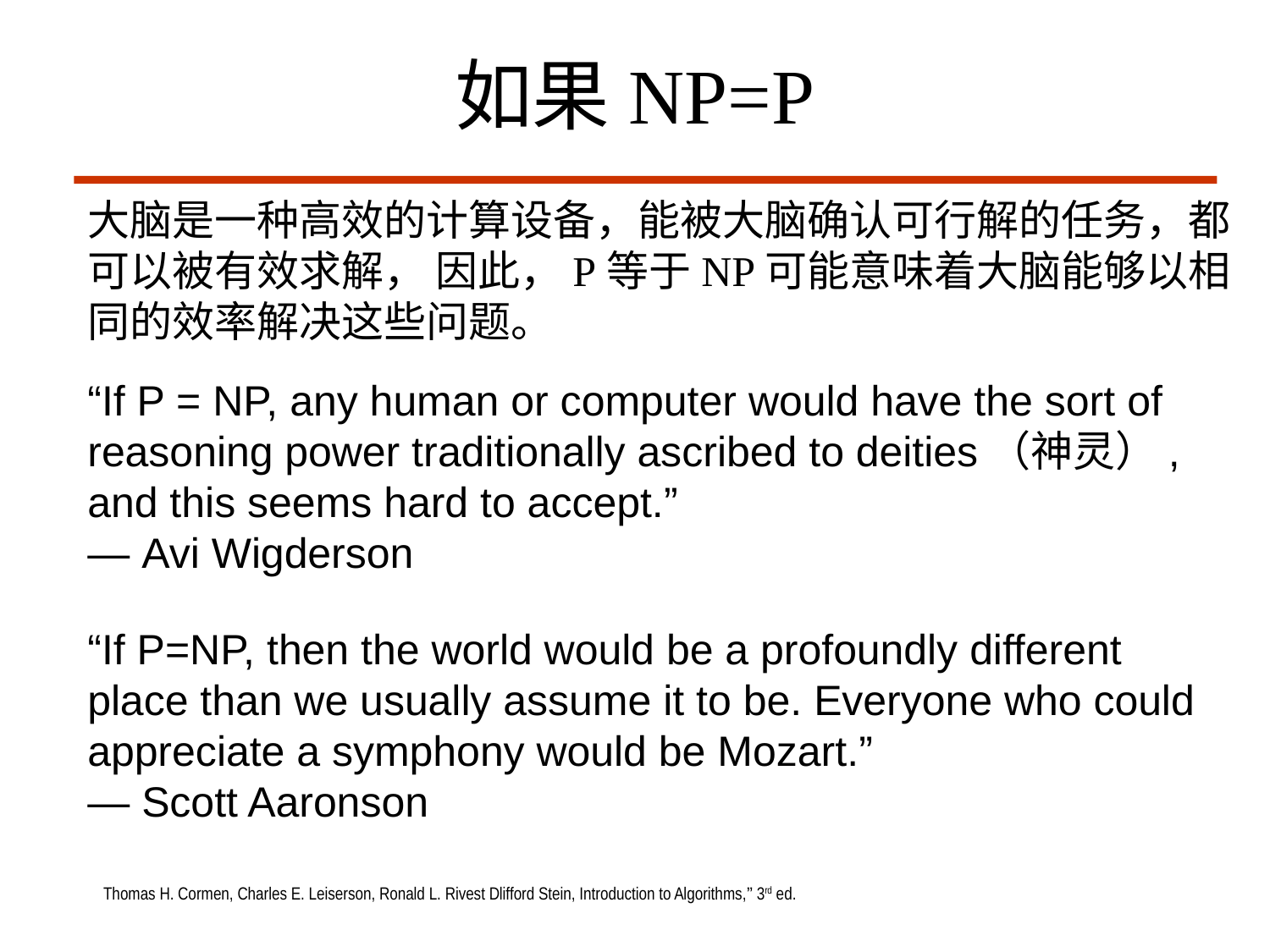

# 如果NP=P
大脑是一种高效的计算设备，能被大脑确认可行解的任务，都可以被有效求解， 因此，P等于NP可能意味着大脑能够以相同的效率解决这些问题。
“If P = NP, any human or computer would have the sort of reasoning power traditionally ascribed to deities（神灵）, and this seems hard to accept.”
— Avi Wigderson
“If P=NP, then the world would be a profoundly different place than we usually assume it to be. Everyone who could appreciate a symphony would be Mozart.”
— Scott Aaronson